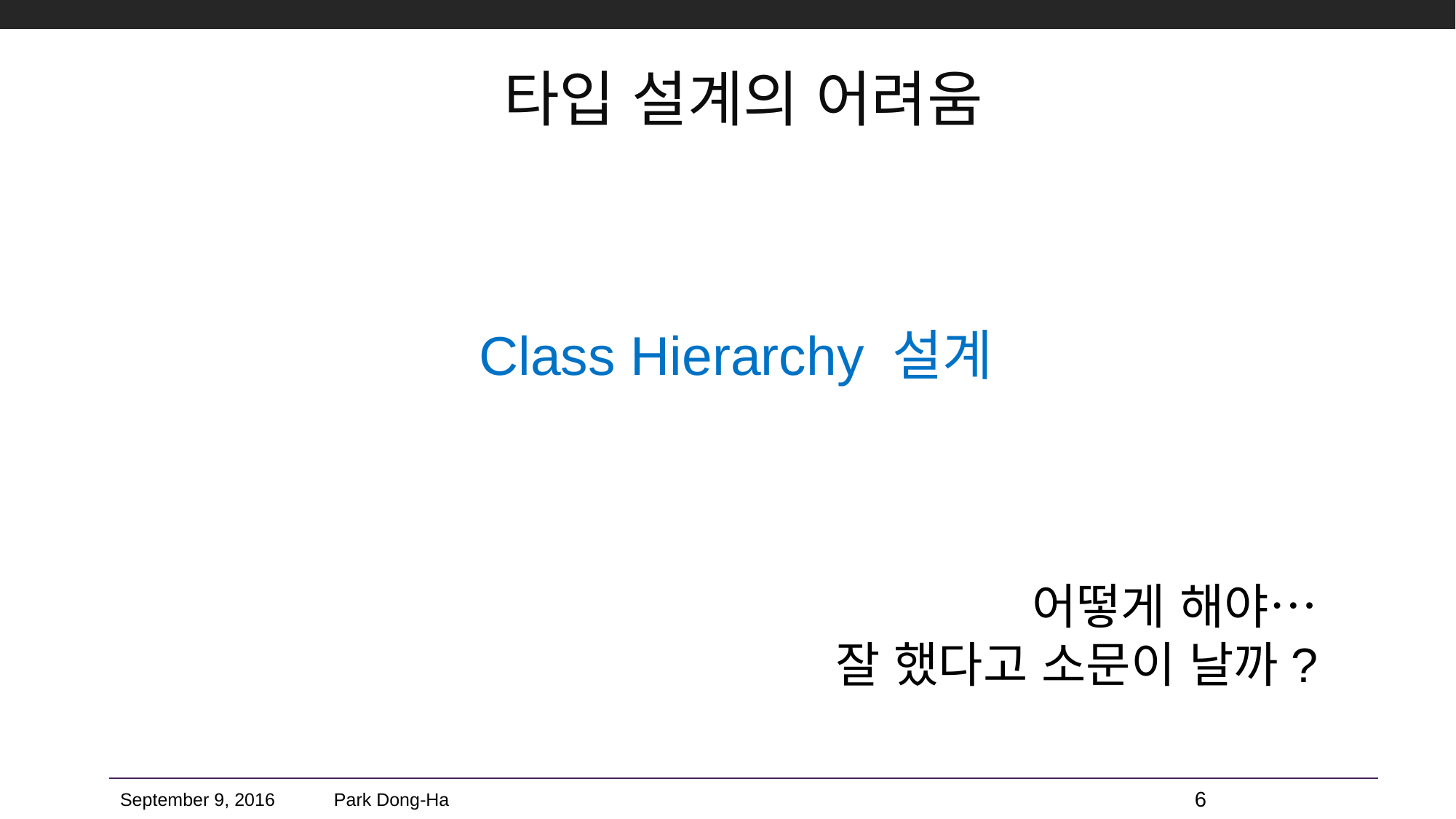

# 타입 설계의 어려움
Class Hierarchy 설계
어떻게 해야…
잘 했다고 소문이 날까?
Park Dong-Ha
6